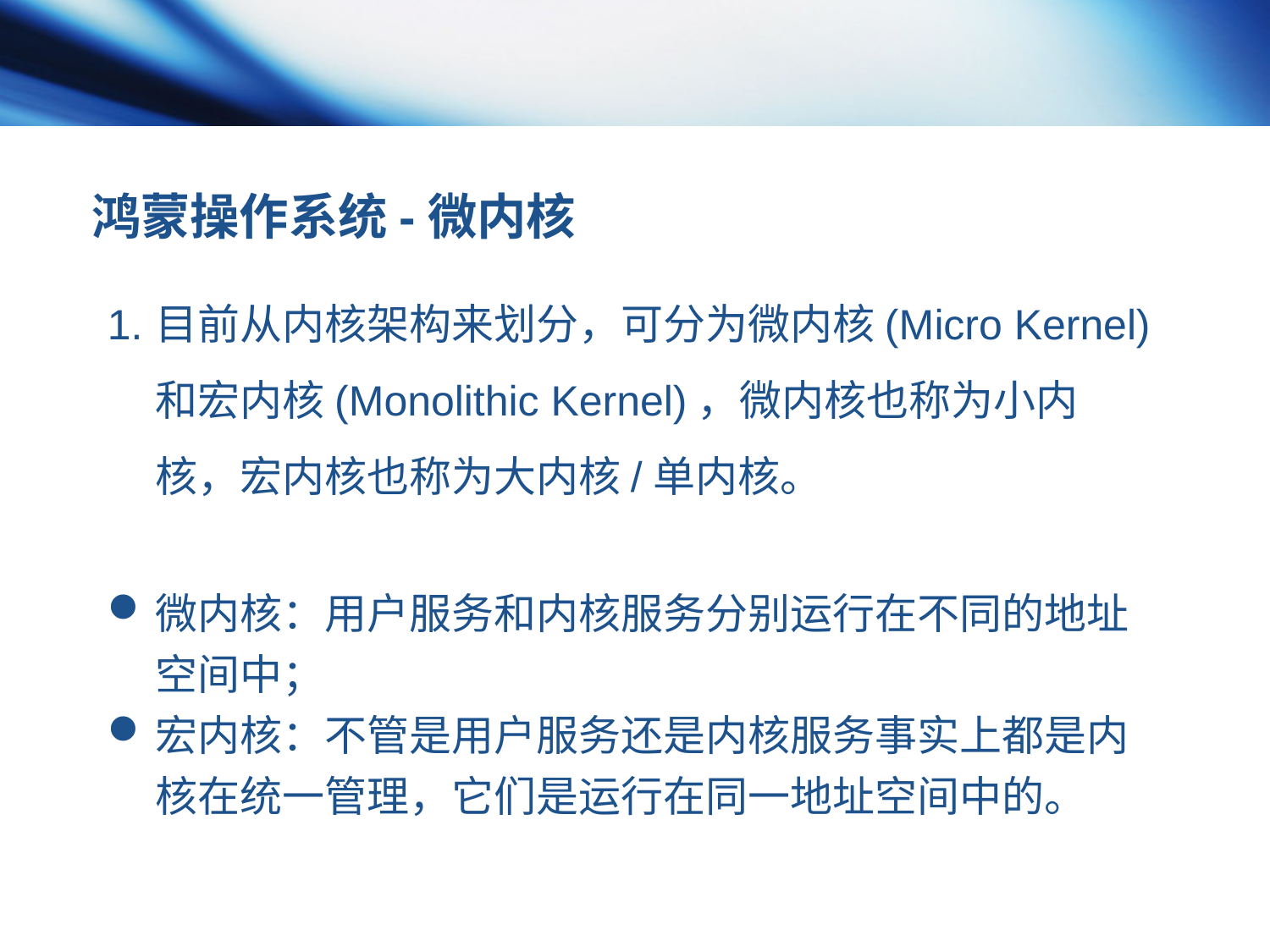

鸿蒙操作系统-微内核
目前从内核架构来划分，可分为微内核(Micro Kernel)和宏内核(Monolithic Kernel)，微内核也称为小内核，宏内核也称为大内核/单内核。

微内核：用户服务和内核服务分别运行在不同的地址空间中；
宏内核：不管是用户服务还是内核服务事实上都是内核在统一管理，它们是运行在同一地址空间中的。